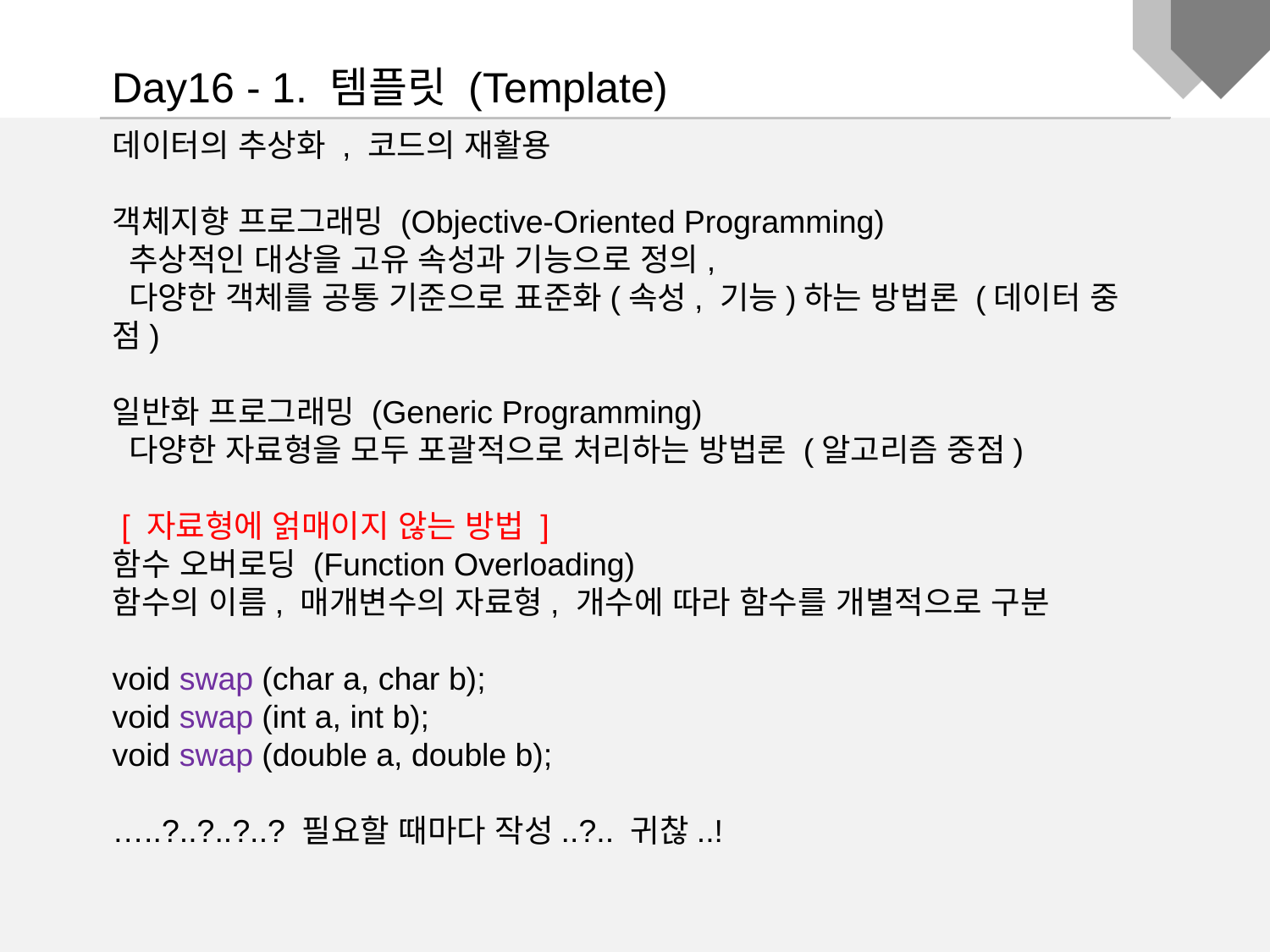

Day16 - 1. 템플릿 (Template)
데이터의 추상화 , 코드의 재활용

객체지향 프로그래밍 (Objective-Oriented Programming)
 추상적인 대상을 고유 속성과 기능으로 정의,
 다양한 객체를 공통 기준으로 표준화(속성, 기능)하는 방법론 (데이터 중점)

일반화 프로그래밍 (Generic Programming)
 다양한 자료형을 모두 포괄적으로 처리하는 방법론 (알고리즘 중점)

 [ 자료형에 얽매이지 않는 방법 ]
함수 오버로딩 (Function Overloading)
함수의 이름, 매개변수의 자료형, 개수에 따라 함수를 개별적으로 구분

void swap (char a, char b);
void swap (int a, int b);
void swap (double a, double b);

…..?..?..?..? 필요할 때마다 작성..?.. 귀찮..!